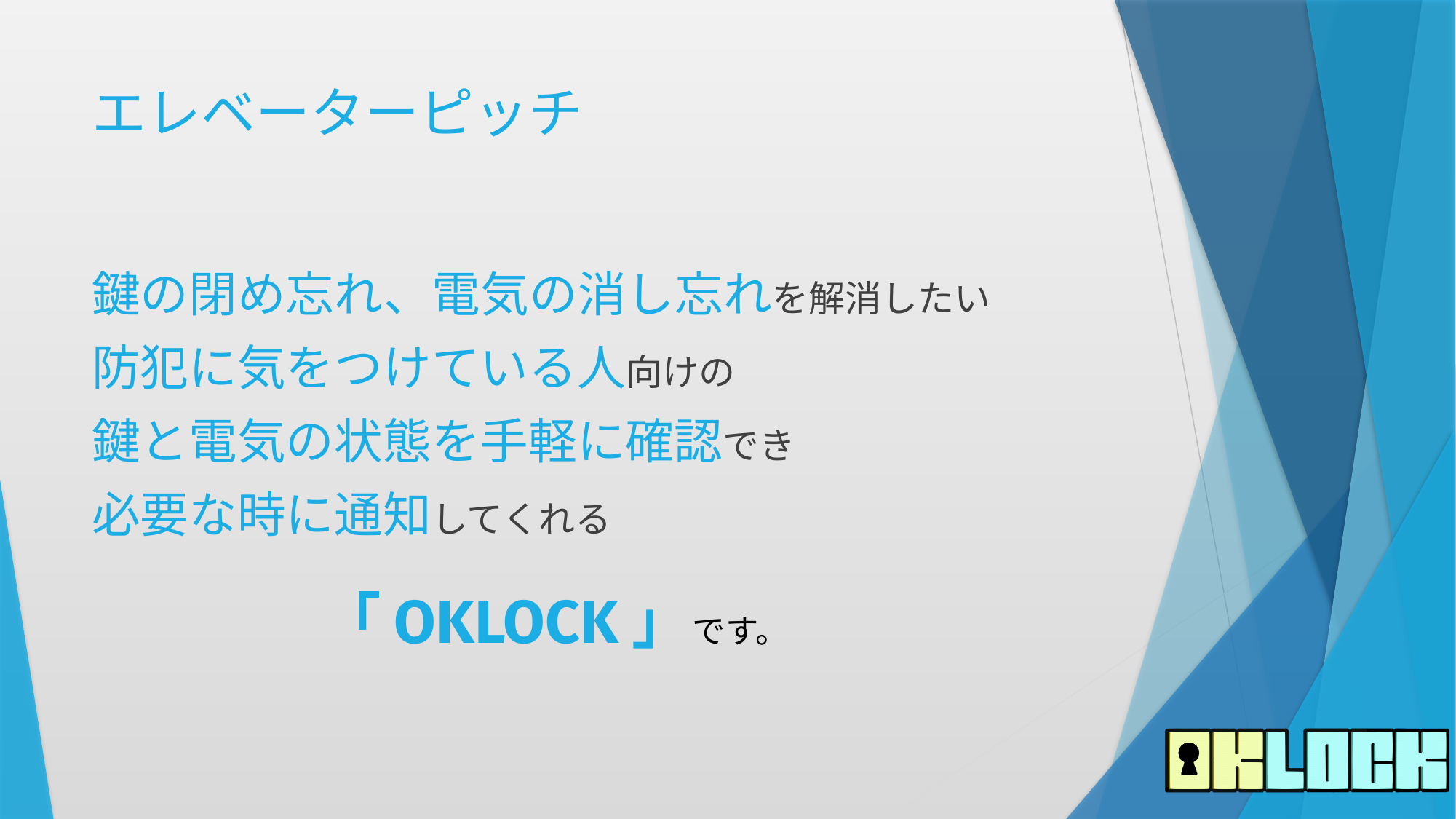

# エレベーターピッチ
鍵の閉め忘れ、電気の消し忘れを解消したい
防犯に気をつけている人向けの
鍵と電気の状態を手軽に確認でき
必要な時に通知してくれる

「OKLOCK」です。